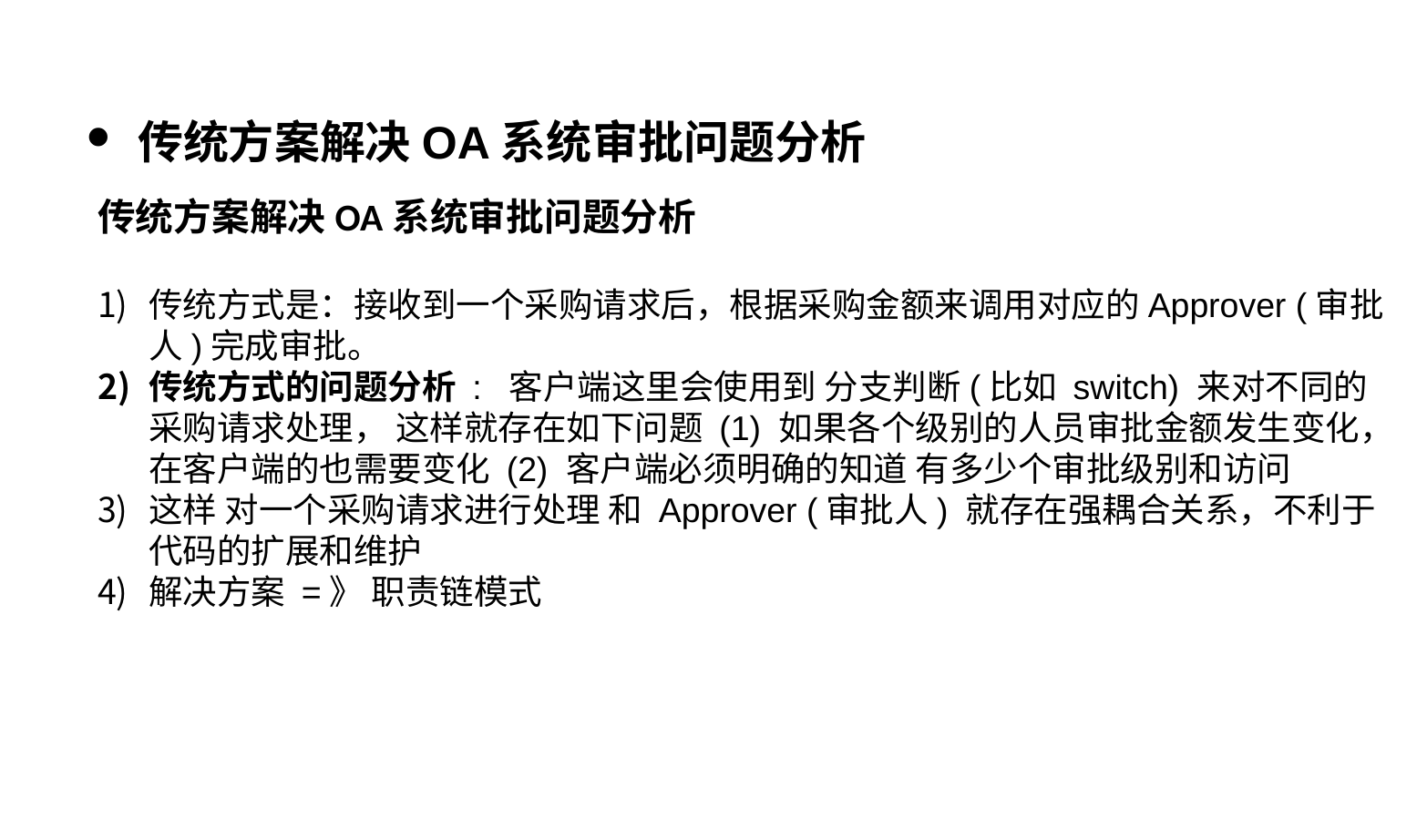

传统方案解决OA系统审批问题分析

传统方案解决OA系统审批问题分析

传统方式是：接收到一个采购请求后，根据采购金额来调用对应的Approver (审批人)完成审批。
传统方式的问题分析 :  客户端这里会使用到 分支判断(比如 switch) 来对不同的采购请求处理， 这样就存在如下问题 (1) 如果各个级别的人员审批金额发生变化，在客户端的也需要变化 (2) 客户端必须明确的知道 有多少个审批级别和访问
这样 对一个采购请求进行处理 和 Approver (审批人) 就存在强耦合关系，不利于代码的扩展和维护
解决方案 =》 职责链模式